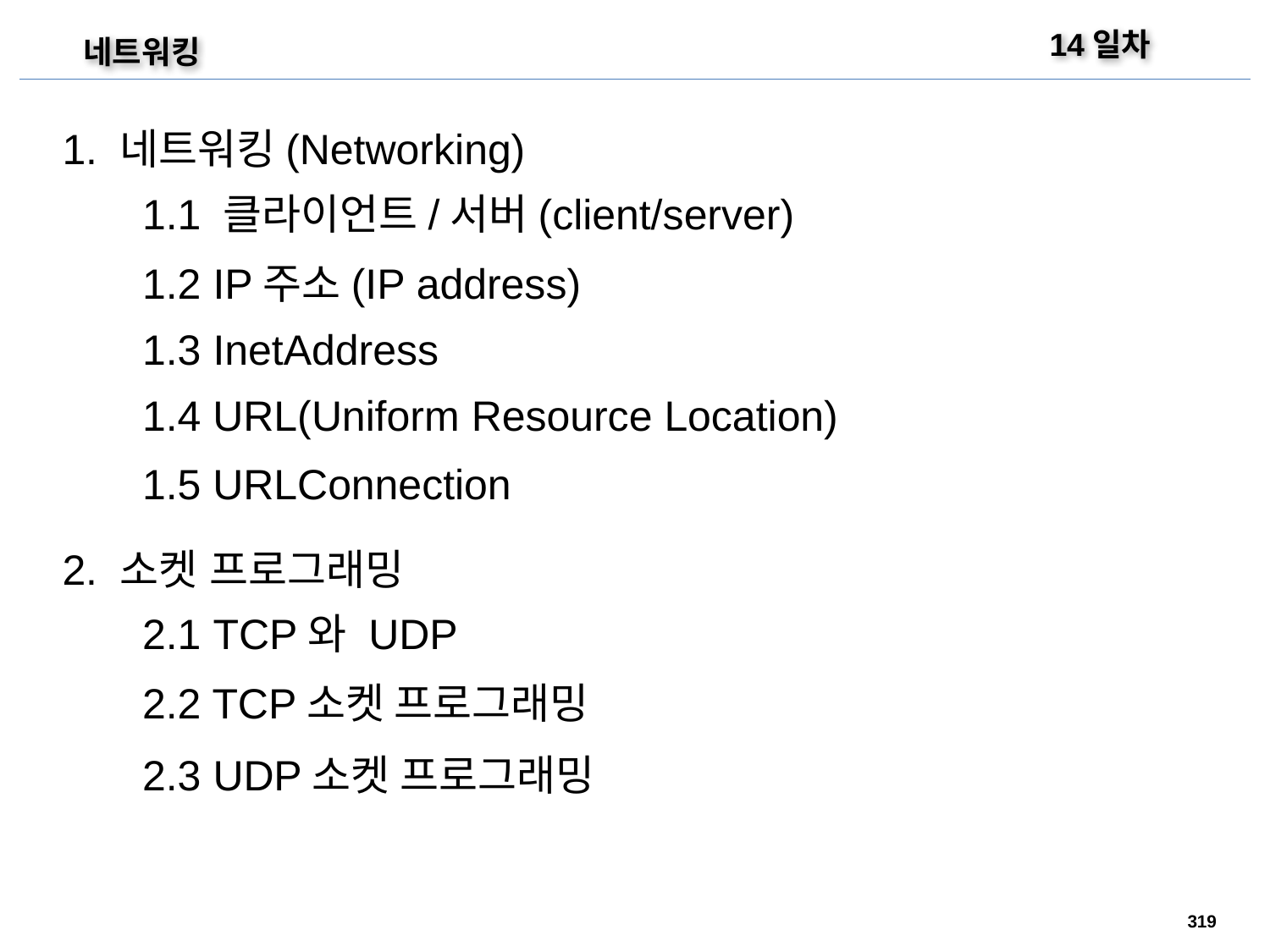

14일차
네트워킹
1. 네트워킹(Networking)
1.1 클라이언트/서버(client/server)
1.2 IP주소(IP address)
1.3 InetAddress
1.4 URL(Uniform Resource Location)
1.5 URLConnection
2. 소켓 프로그래밍
2.1 TCP와 UDP
2.2 TCP소켓 프로그래밍
2.3 UDP소켓 프로그래밍